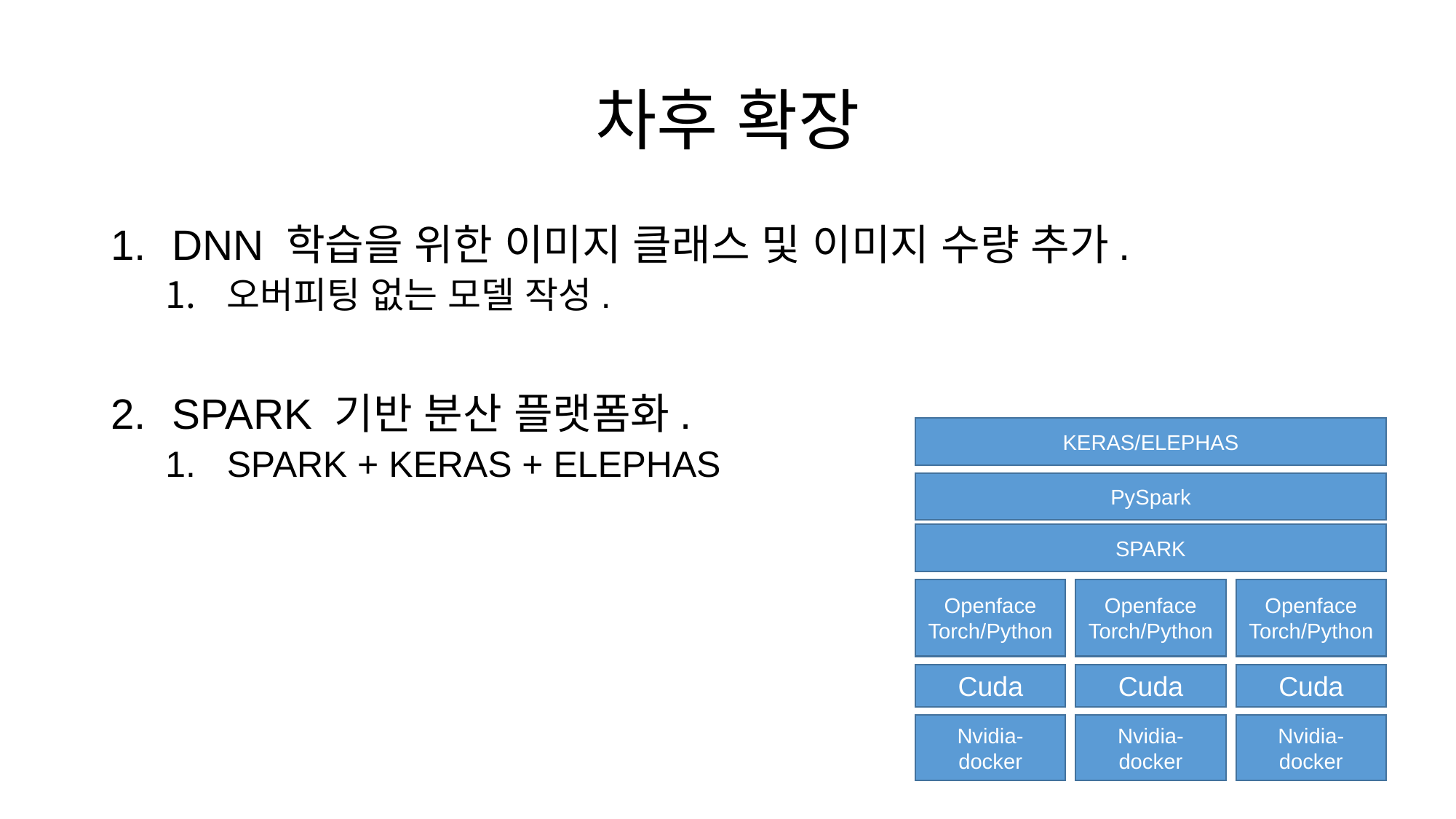

# 차후 확장
DNN 학습을 위한 이미지 클래스 및 이미지 수량 추가.
오버피팅 없는 모델 작성.

SPARK 기반 분산 플랫폼화.
SPARK + KERAS + ELEPHAS
KERAS/ELEPHAS
PySpark
SPARK
Openface
Torch/Python
Openface
Torch/Python
Openface
Torch/Python
Cuda
Cuda
Cuda
Nvidia-docker
Nvidia-docker
Nvidia-docker